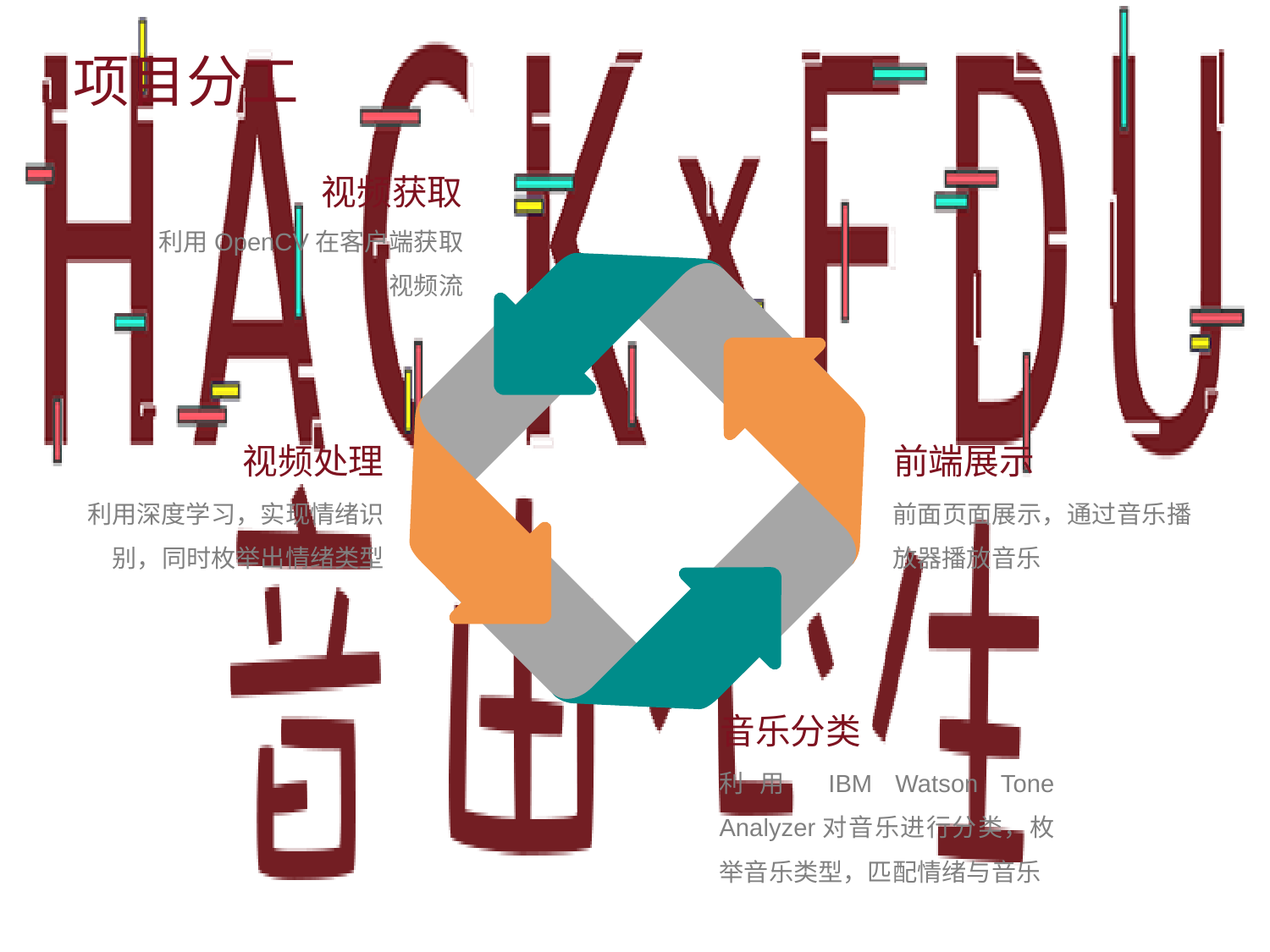

项目分工
视频获取

利用OpenCV在客户端获取视频流
视频处理
前端展示
利用深度学习，实现情绪识别，同时枚举出情绪类型
前面页面展示，通过音乐播放器播放音乐
音乐分类
利用 IBM Watson Tone Analyzer对音乐进行分类，枚举音乐类型，匹配情绪与音乐